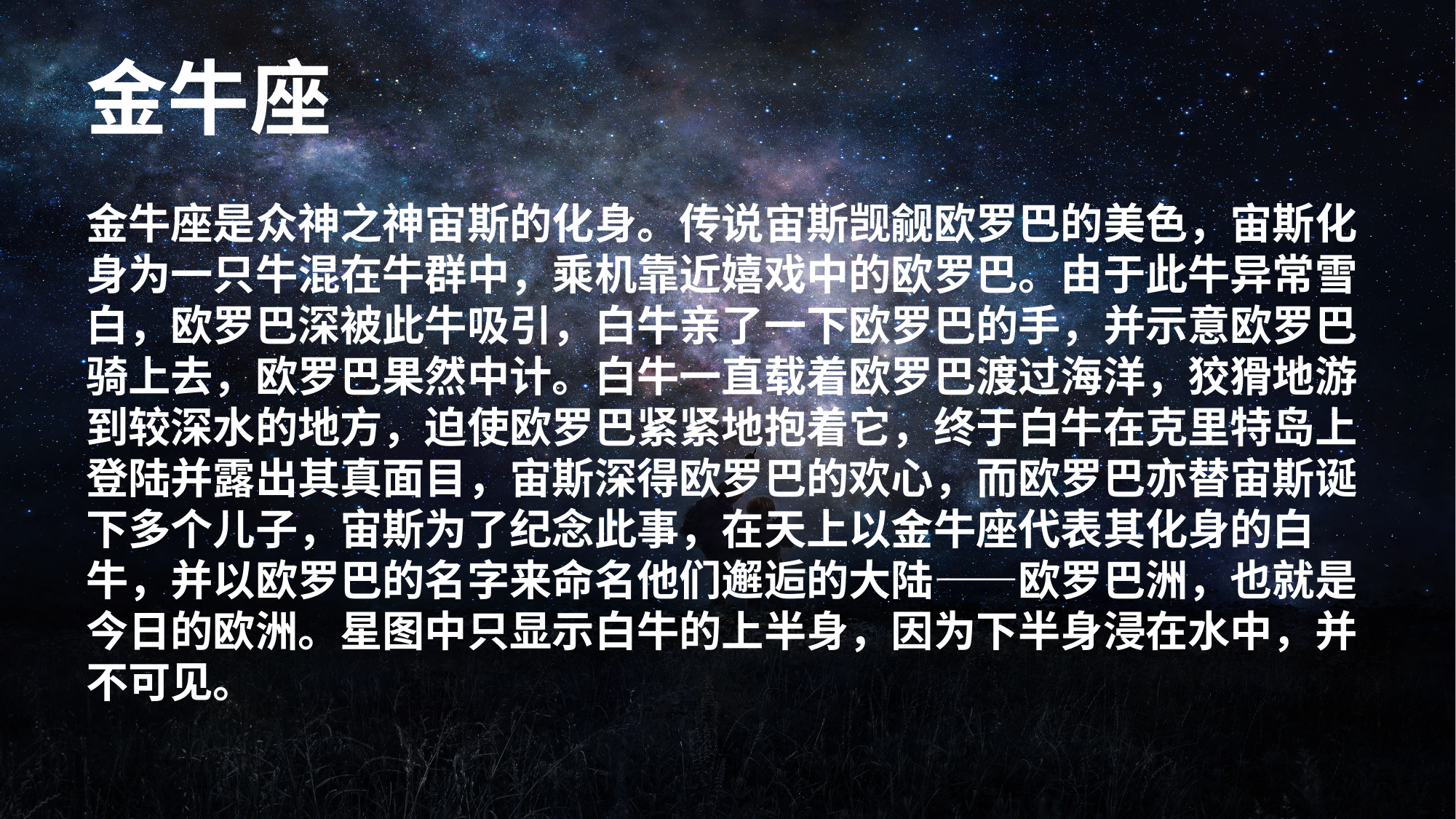

# 金牛座
金牛座是众神之神宙斯的化身。传说宙斯觊觎欧罗巴的美色，宙斯化身为一只牛混在牛群中，乘机靠近嬉戏中的欧罗巴。由于此牛异常雪白，欧罗巴深被此牛吸引，白牛亲了一下欧罗巴的手，并示意欧罗巴骑上去，欧罗巴果然中计。白牛一直载着欧罗巴渡过海洋，狡猾地游到较深水的地方，迫使欧罗巴紧紧地抱着它，终于白牛在克里特岛上登陆并露出其真面目，宙斯深得欧罗巴的欢心，而欧罗巴亦替宙斯诞下多个儿子，宙斯为了纪念此事，在天上以金牛座代表其化身的白牛，并以欧罗巴的名字来命名他们邂逅的大陆——欧罗巴洲，也就是今日的欧洲。星图中只显示白牛的上半身，因为下半身浸在水中，并不可见。